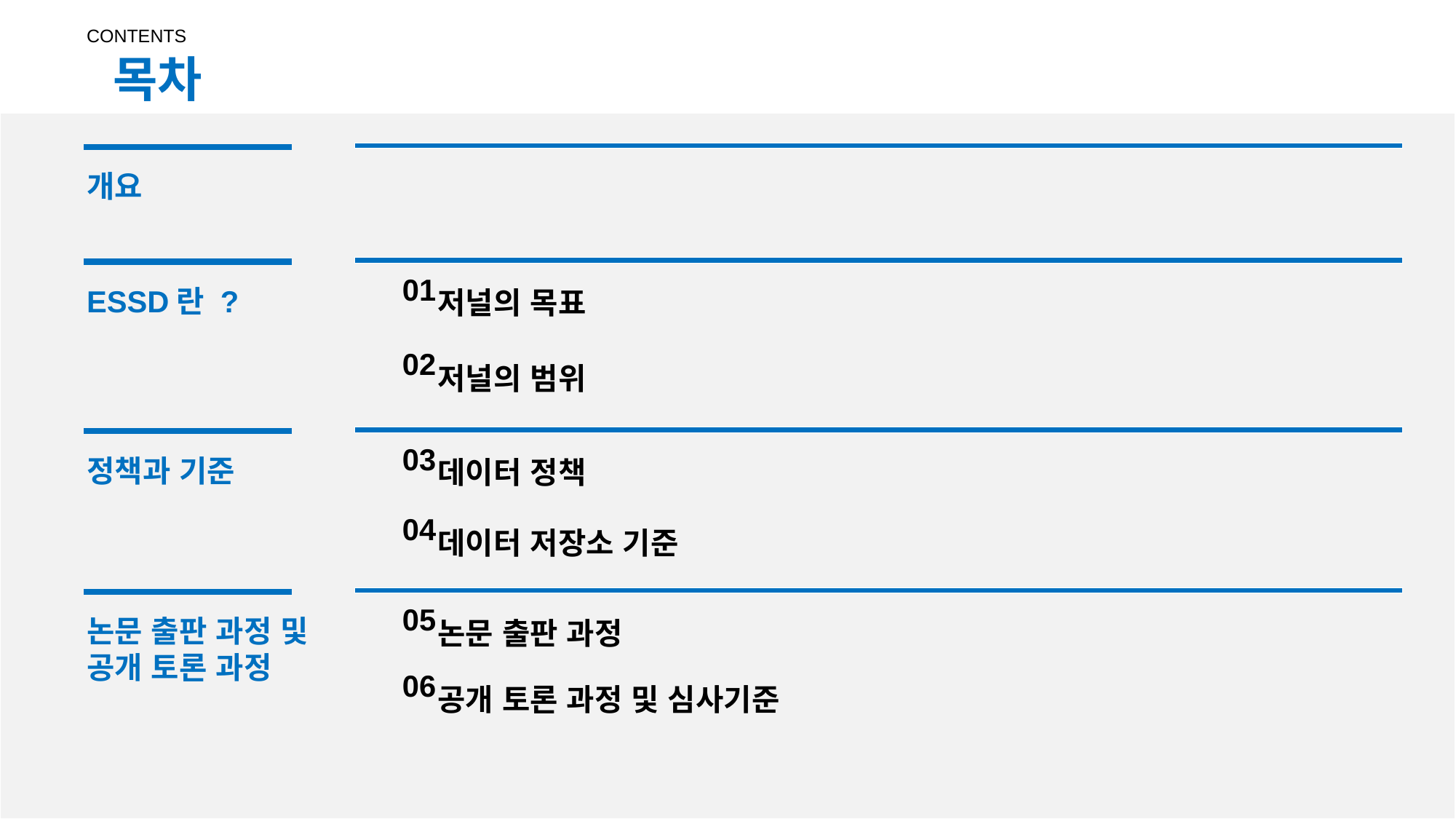

CONTENTS
목차

개요

01
ESSD란 ?
저널의 목표
02
저널의 범위

03
정책과 기준
데이터 정책
04
데이터 저장소 기준

05
논문 출판 과정 및  공개 토론 과정
논문 출판 과정
06
공개 토론 과정 및 심사기준